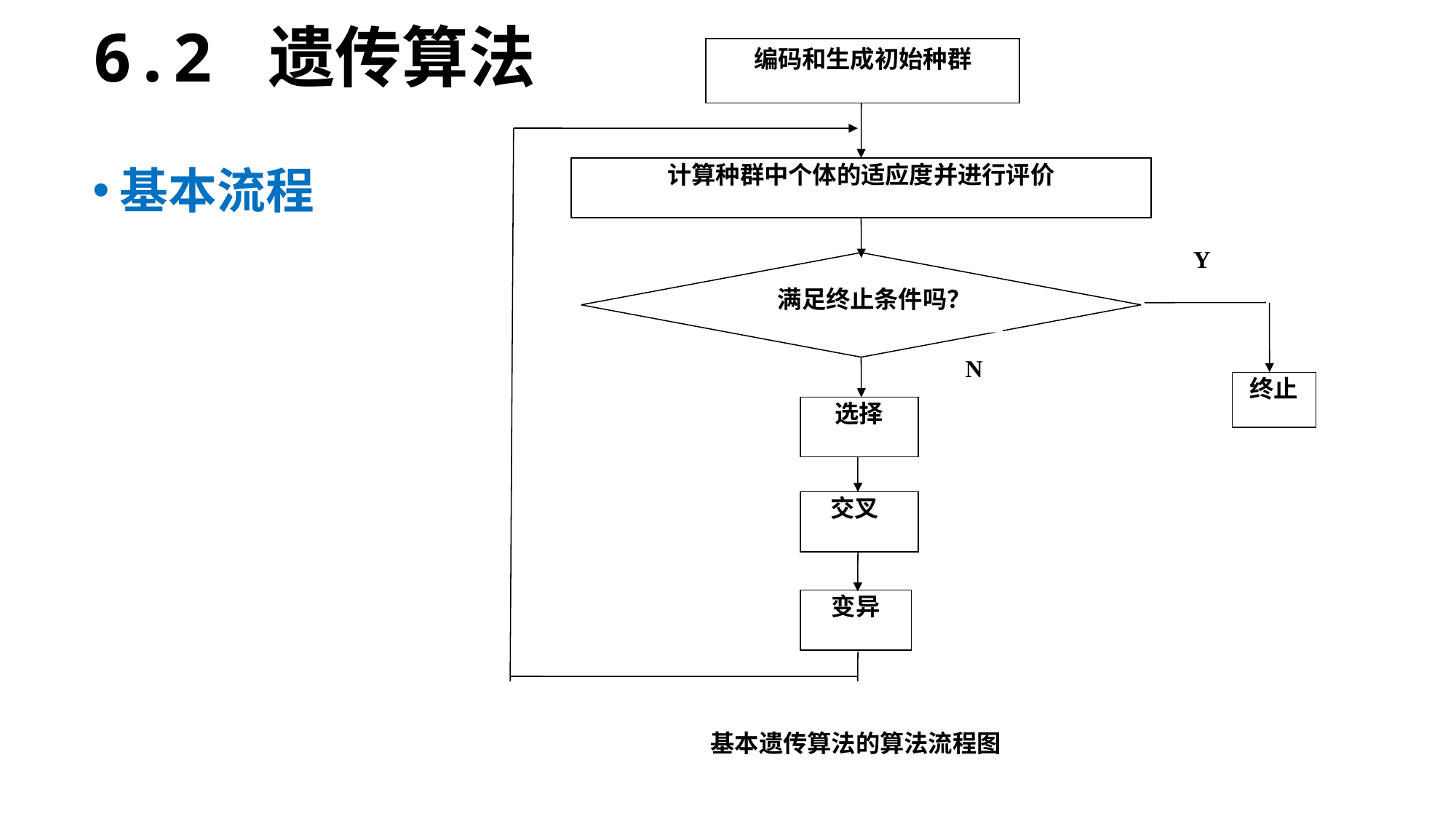

6.2 遗传算法

编码和生成初始种群

计算种群中个体的适应度并进行评价

Y

满足终止条件吗？

N

终止
选择
选择

交叉

变异

基本遗传算法的算法流程图
基本流程